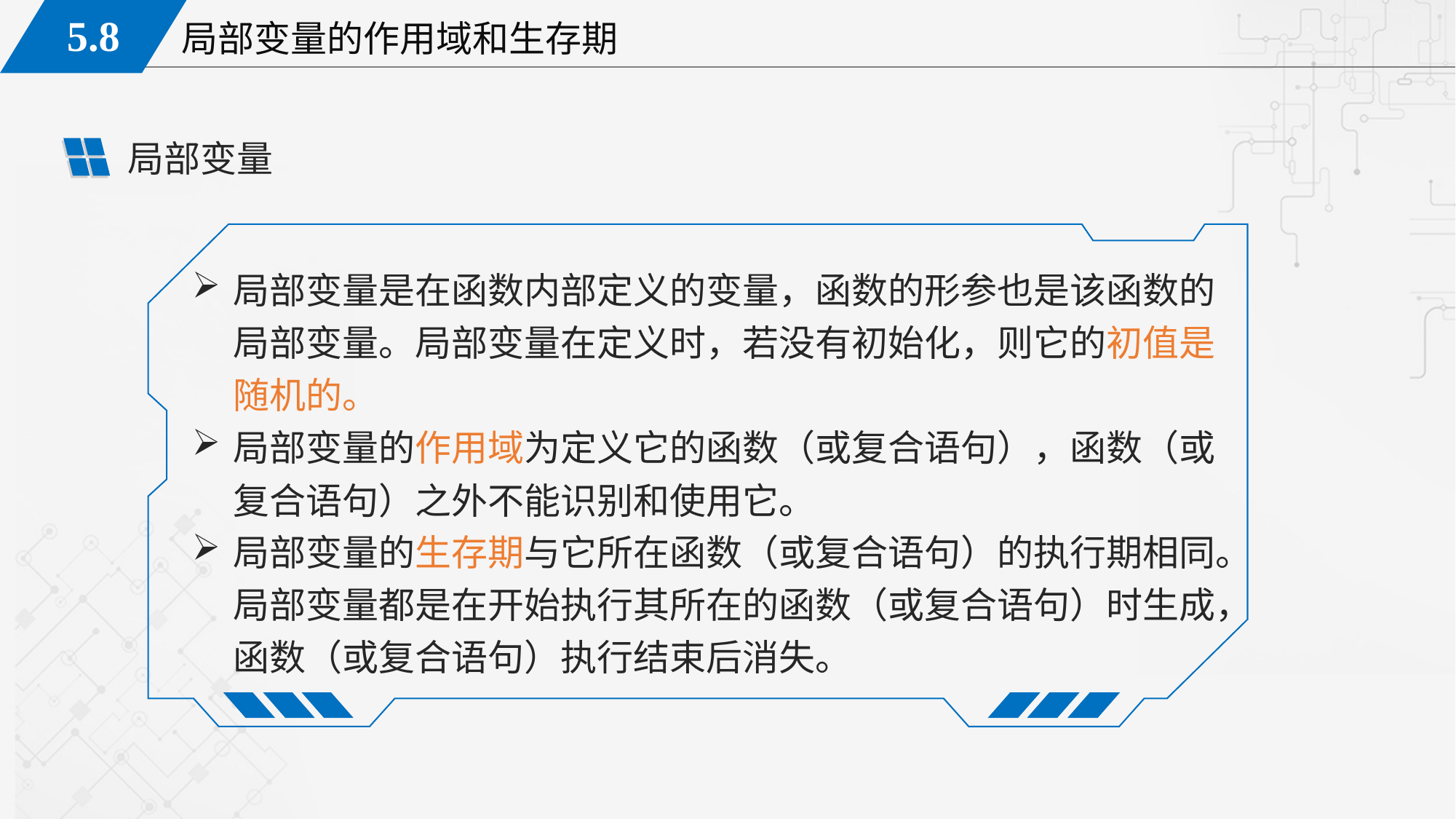

局部变量

局部变量是在函数内部定义的变量，函数的形参也是该函数的局部变量。局部变量在定义时，若没有初始化，则它的初值是随机的。
局部变量的作用域为定义它的函数（或复合语句），函数（或复合语句）之外不能识别和使用它。
局部变量的生存期与它所在函数（或复合语句）的执行期相同。局部变量都是在开始执行其所在的函数（或复合语句）时生成，函数（或复合语句）执行结束后消失。